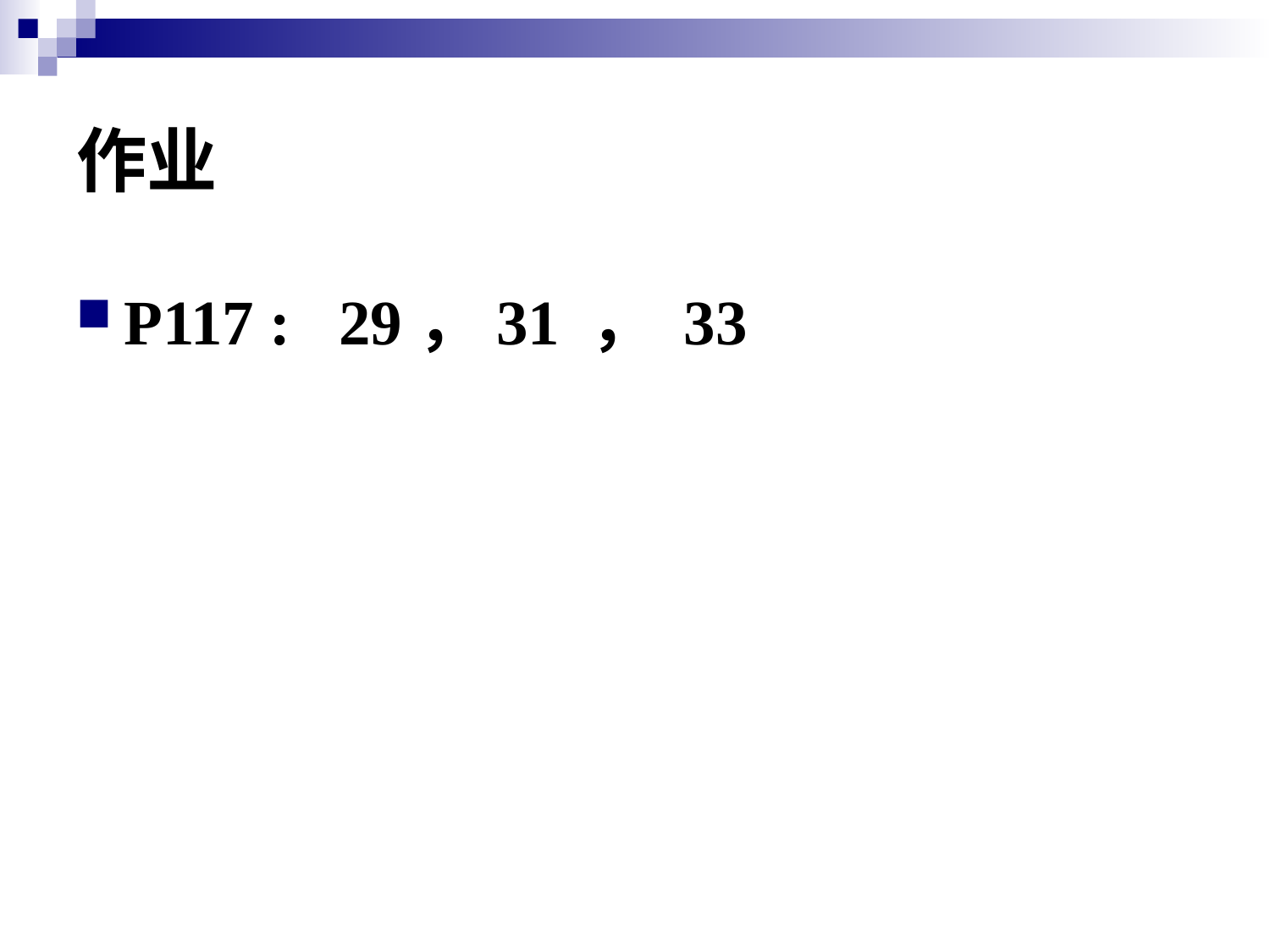

# 作业
P117 :   29，31 ， 33